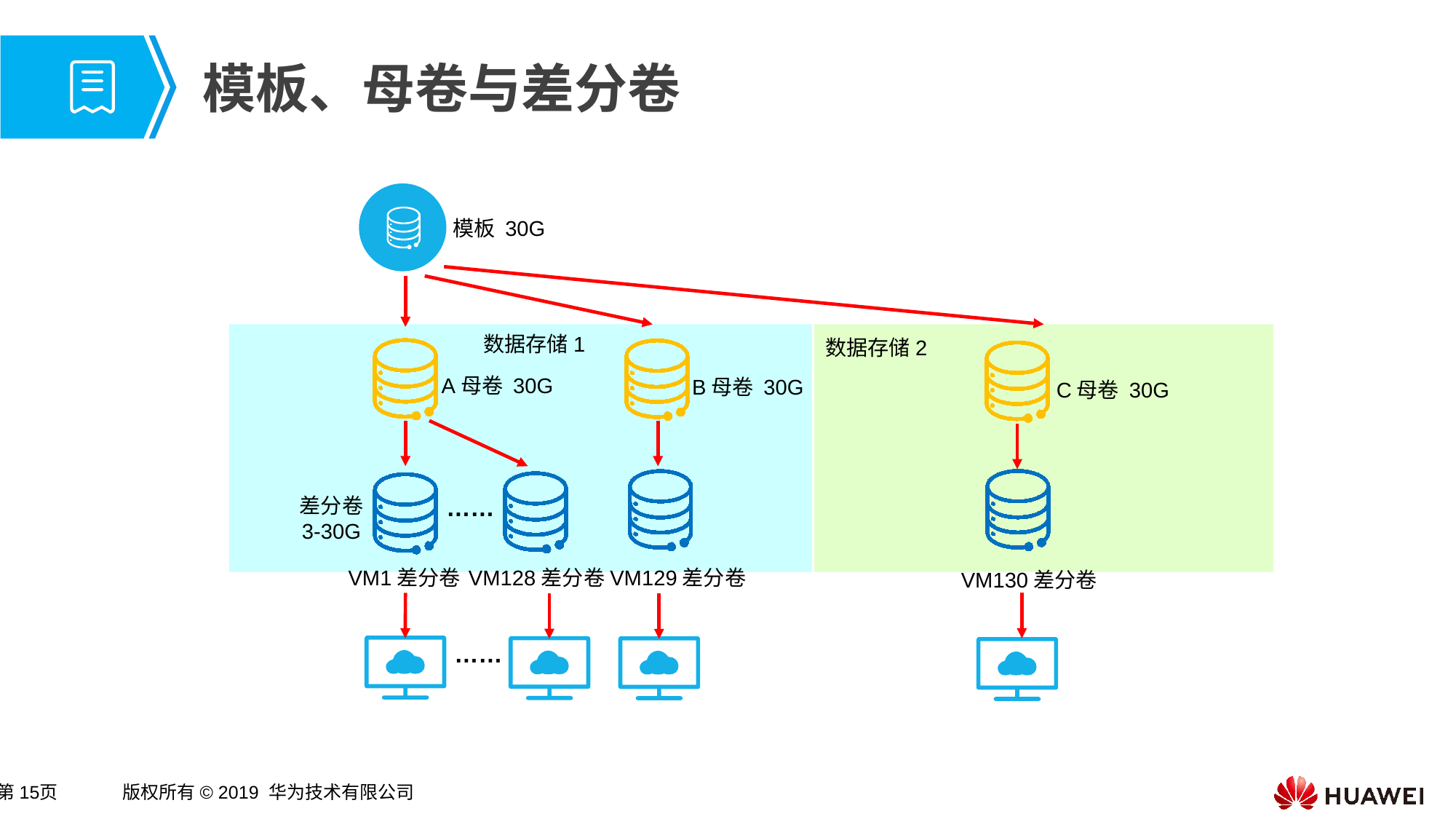

# 模板、母卷与差分卷

模板 30G

数据存储1
数据存储2

A母卷 30G
B母卷 30G
C母卷 30G

……
差分卷
3-30G
VM1差分卷
VM128差分卷
VM129差分卷
VM130差分卷
……